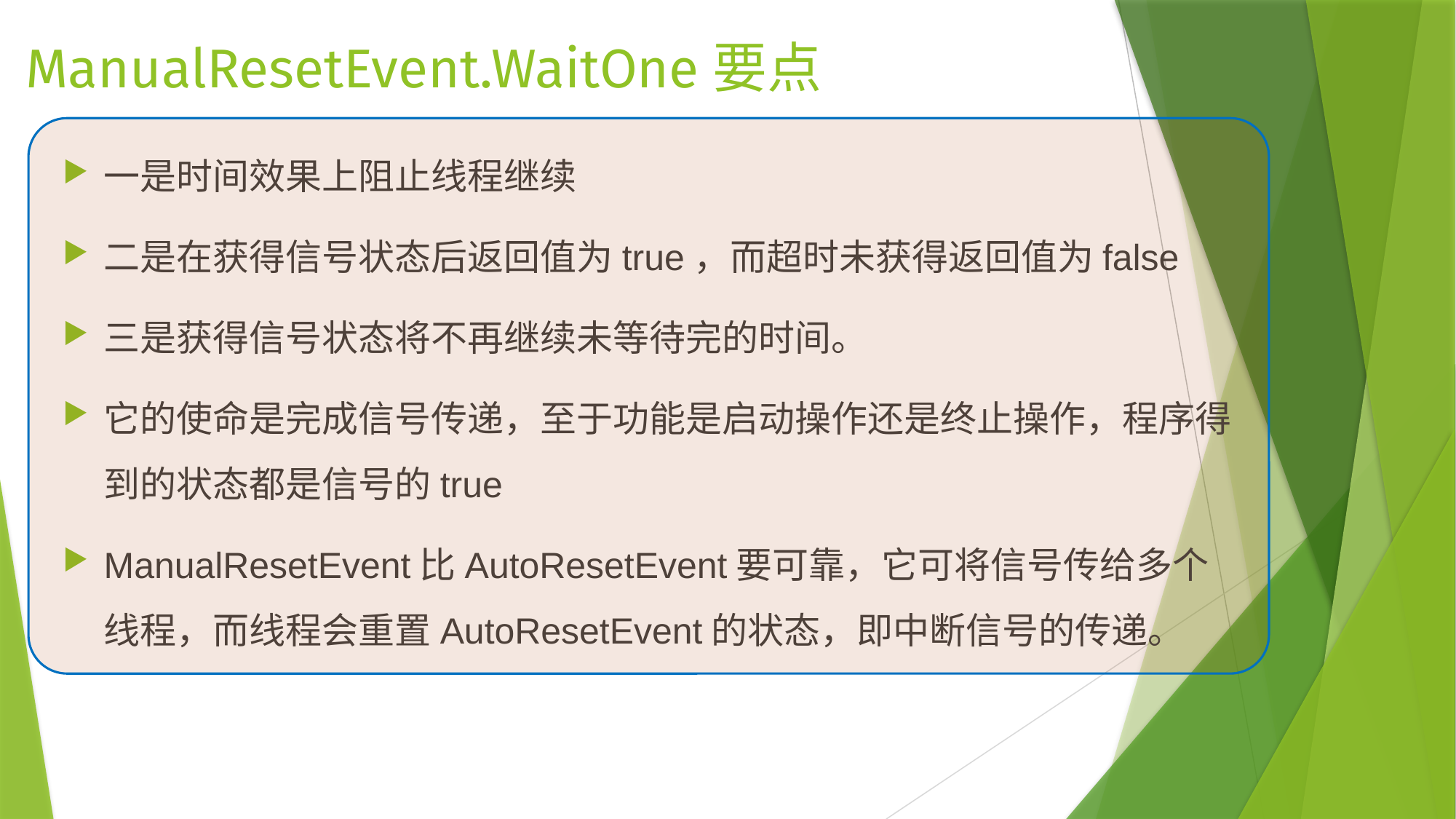

# ManualResetEvent.WaitOne要点

一是时间效果上阻止线程继续
二是在获得信号状态后返回值为true，而超时未获得返回值为false
三是获得信号状态将不再继续未等待完的时间。
它的使命是完成信号传递，至于功能是启动操作还是终止操作，程序得到的状态都是信号的true
ManualResetEvent比AutoResetEvent要可靠，它可将信号传给多个线程，而线程会重置AutoResetEvent的状态，即中断信号的传递。